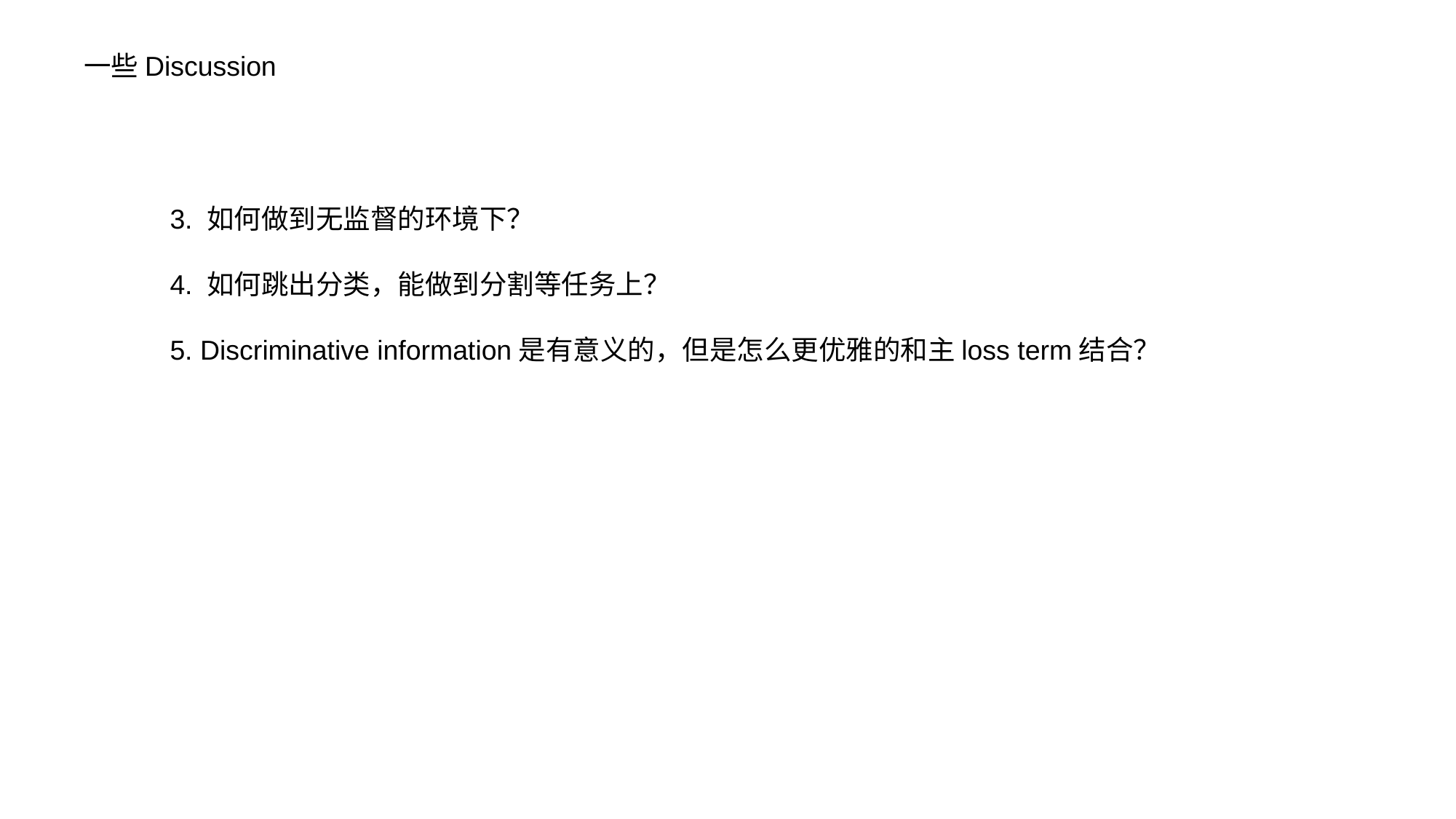

一些Discussion
3. 如何做到无监督的环境下？

4. 如何跳出分类，能做到分割等任务上？

5. Discriminative information是有意义的，但是怎么更优雅的和主loss term结合？